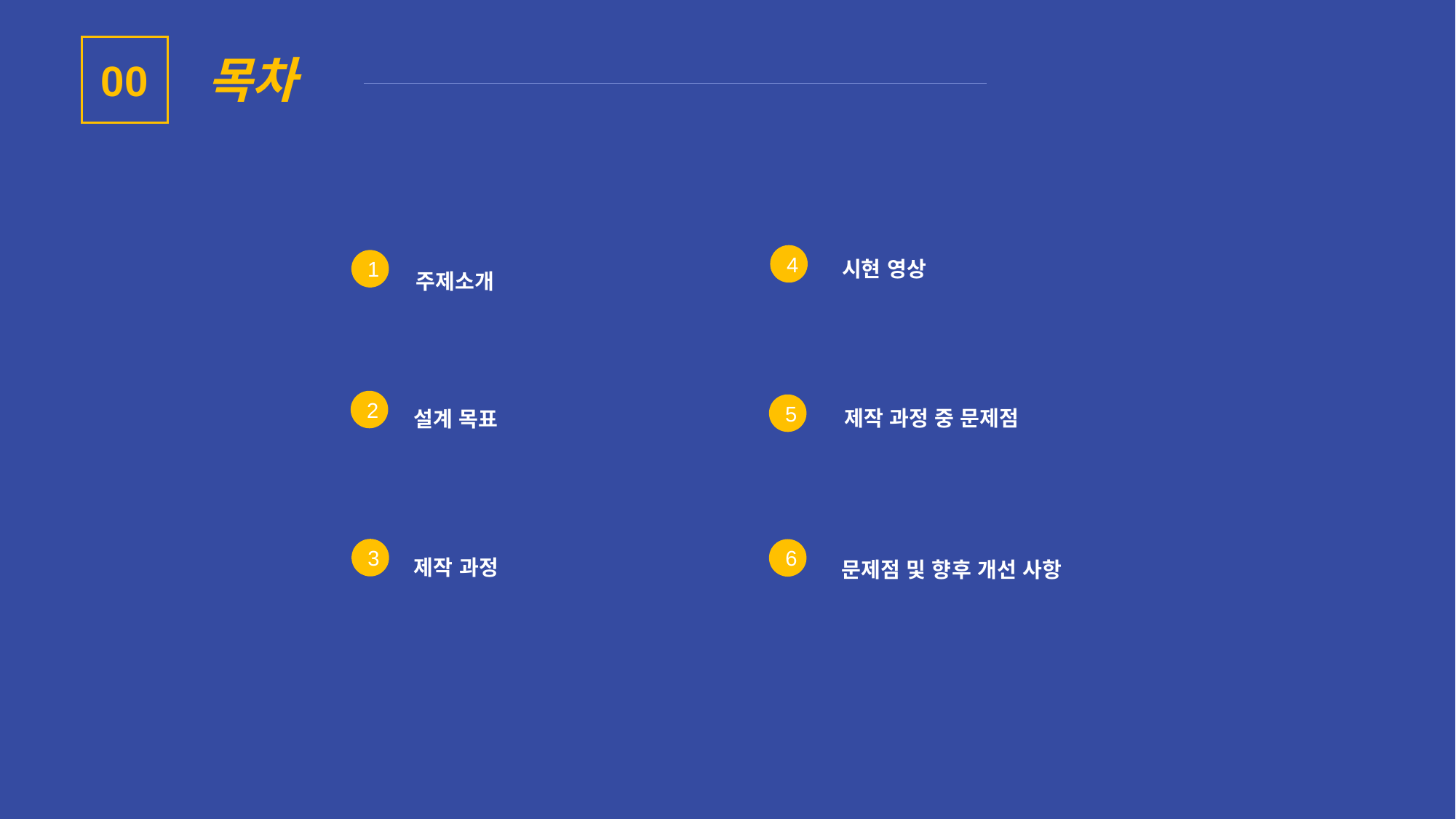

00
목차

시현 영상
4
주제소개
1
제작 과정 중 문제점
설계 목표
2
5
제작 과정
문제점 및 향후 개선 사항
3
6
CONTENTS A